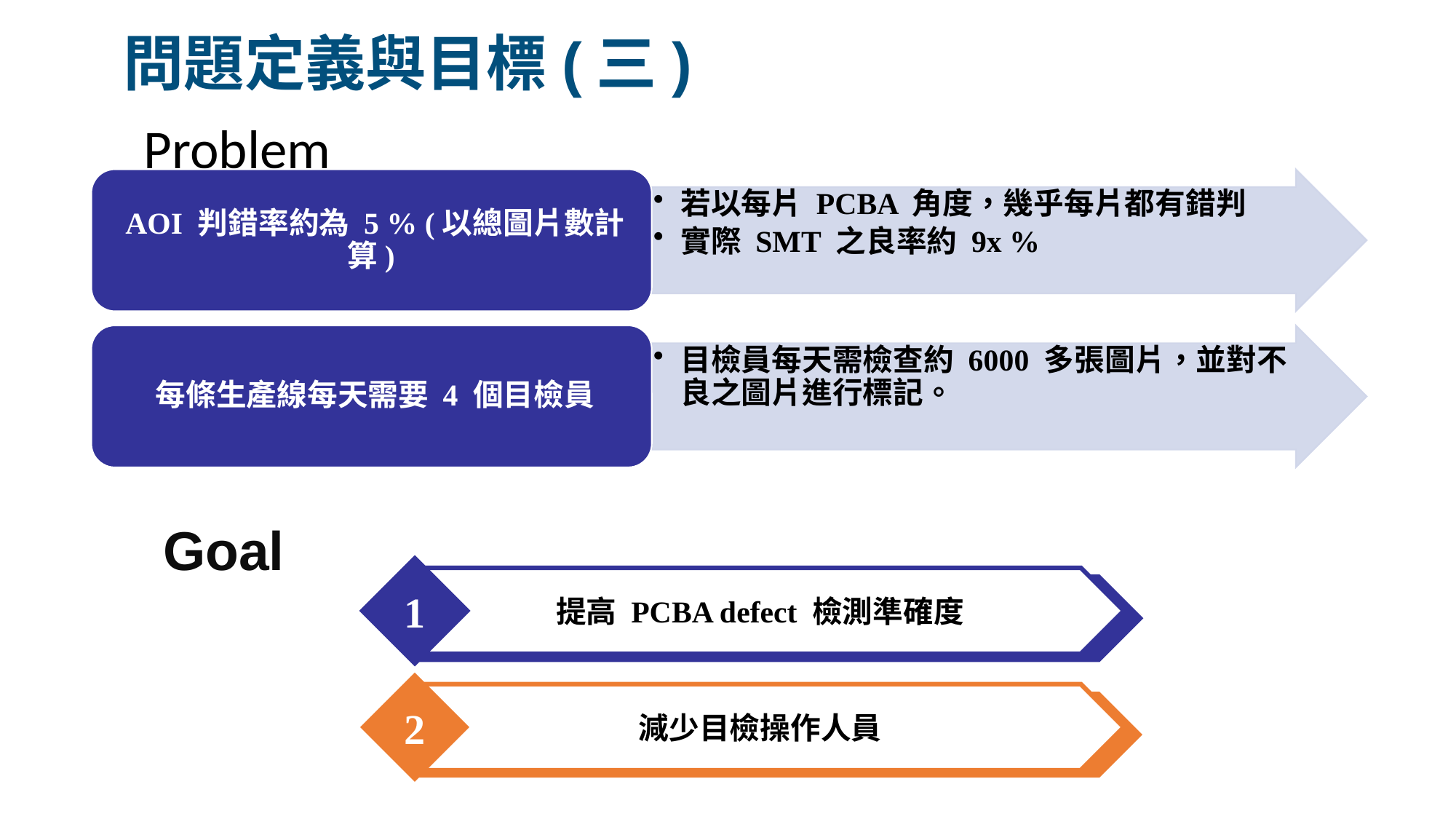

問題定義與目標(三)
# Problem
若以每片 PCBA 角度，幾乎每片都有錯判
實際 SMT 之良率約 9x %

AOI 判錯率約為 5 % (以總圖片數計算)
目檢員每天需檢查約 6000 多張圖片，並對不良之圖片進行標記。
每條生產線每天需要 4 個目檢員
	Goal
1
提高 PCBA defect 檢測準確度

2
減少目檢操作人員